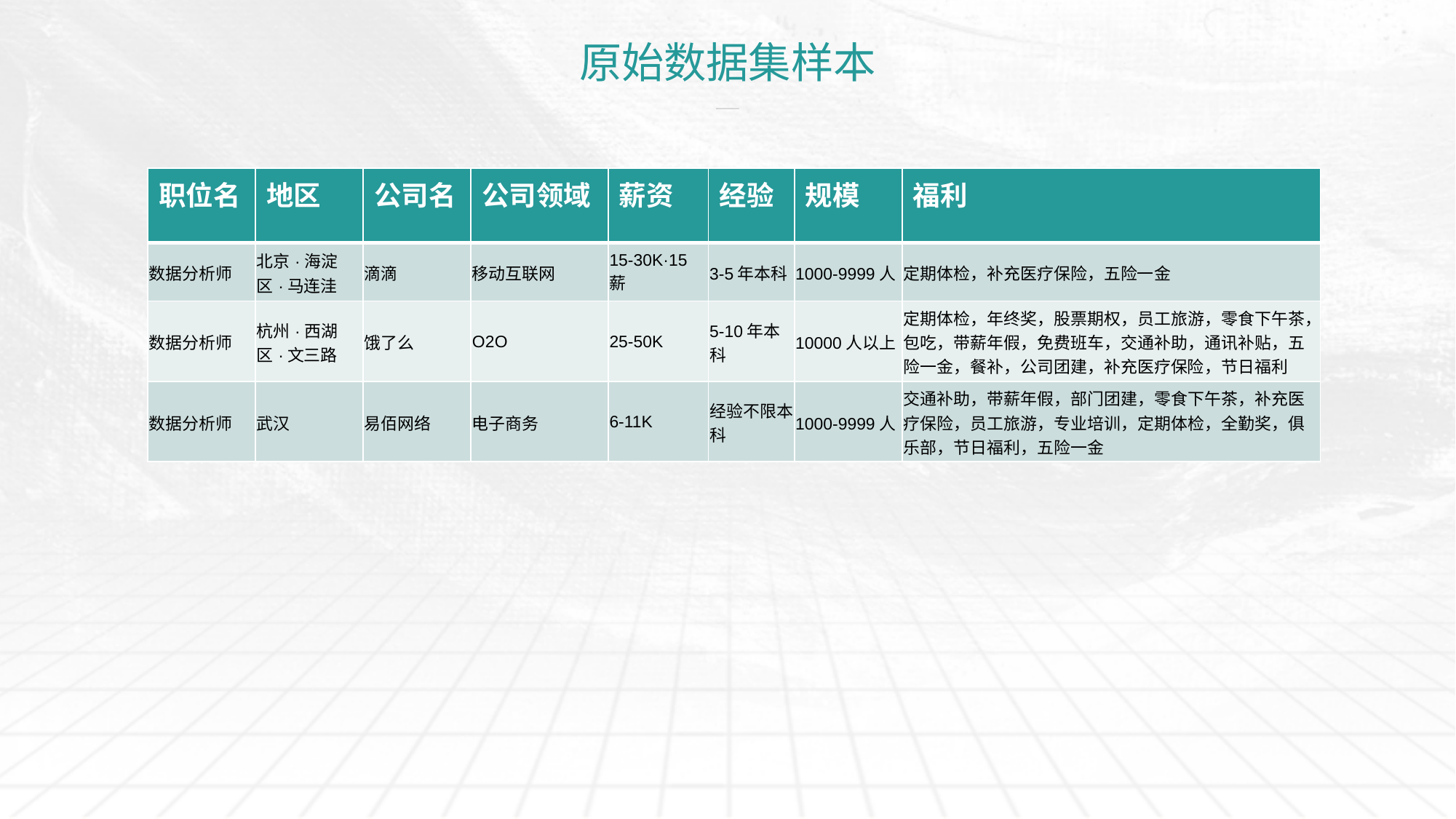

# 原始数据集样本
| 职位名 | 地区 | 公司名 | 公司领域 | 薪资 | 经验 | 规模 | 福利 |
| --- | --- | --- | --- | --- | --- | --- | --- |
| 数据分析师 | 北京·海淀区·马连洼 | 滴滴 | 移动互联网 | 15-30K·15薪 | 3-5年本科 | 1000-9999人 | 定期体检，补充医疗保险，五险一金 |
| 数据分析师 | 杭州·西湖区·文三路 | 饿了么 | O2O | 25-50K | 5-10年本科 | 10000人以上 | 定期体检，年终奖，股票期权，员工旅游，零食下午茶，包吃，带薪年假，免费班车，交通补助，通讯补贴，五险一金，餐补，公司团建，补充医疗保险，节日福利 |
| 数据分析师 | 武汉 | 易佰网络 | 电子商务 | 6-11K | 经验不限本科 | 1000-9999人 | 交通补助，带薪年假，部门团建，零食下午茶，补充医疗保险，员工旅游，专业培训，定期体检，全勤奖，俱乐部，节日福利，五险一金 |